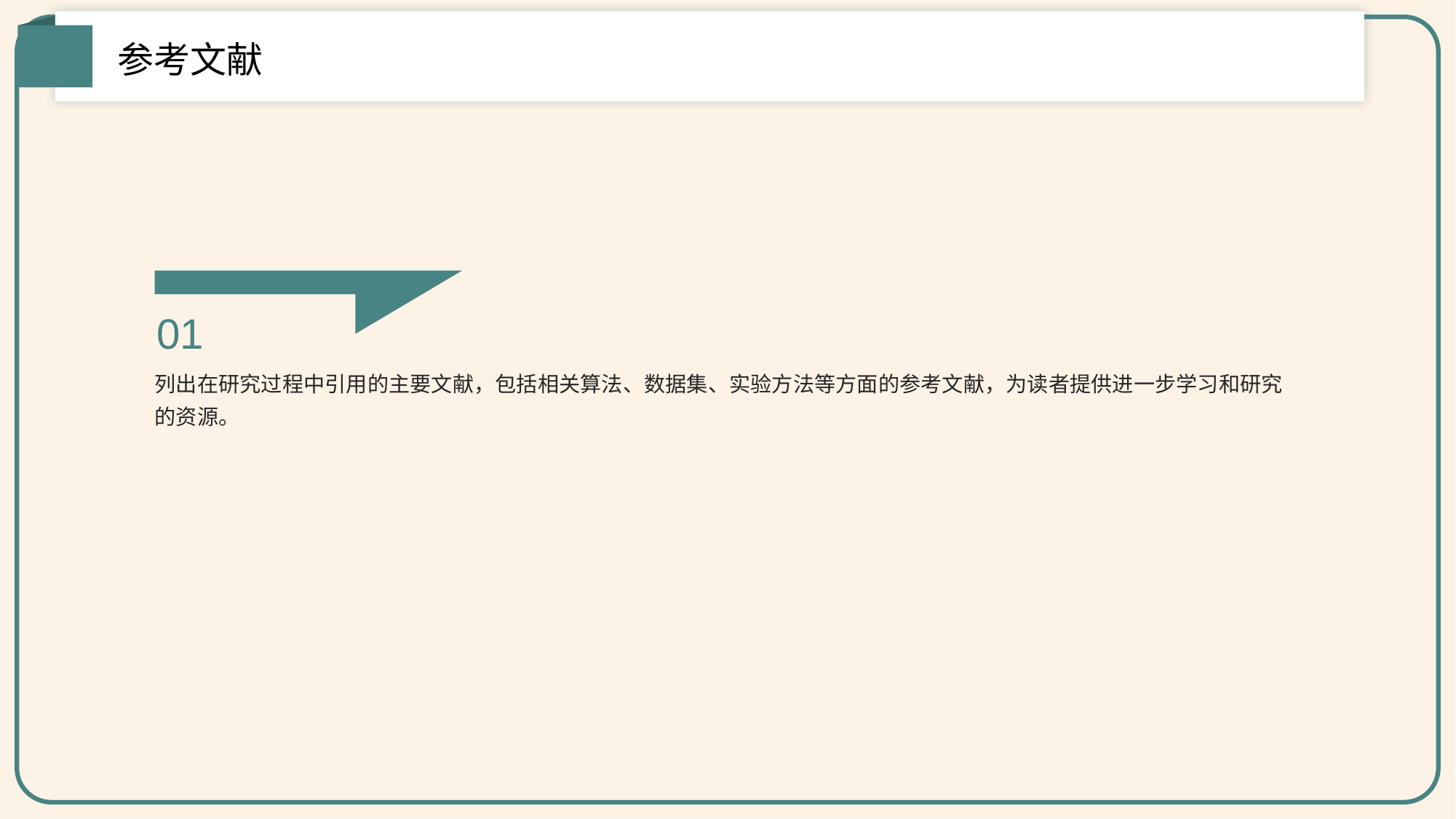

参考文献

01
列出在研究过程中引用的主要文献，包括相关算法、数据集、实验方法等方面的参考文献，为读者提供进一步学习和研究的资源。